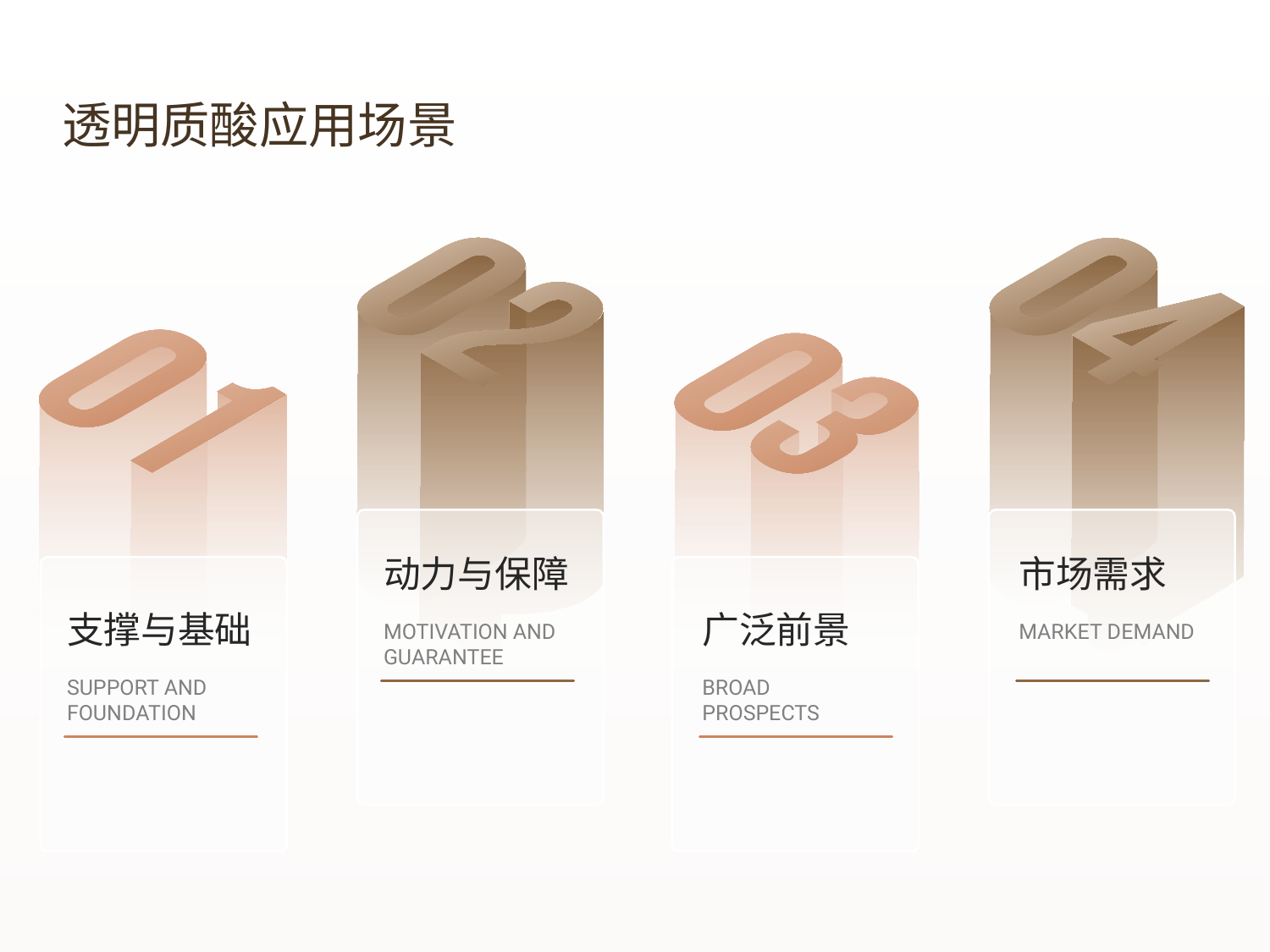

透明质酸应用场景

动力与保障
MOTIVATION AND GUARANTEE
市场需求
MARKET DEMAND

支撑与基础
SUPPORT AND FOUNDATION
广泛前景
BROAD PROSPECTS